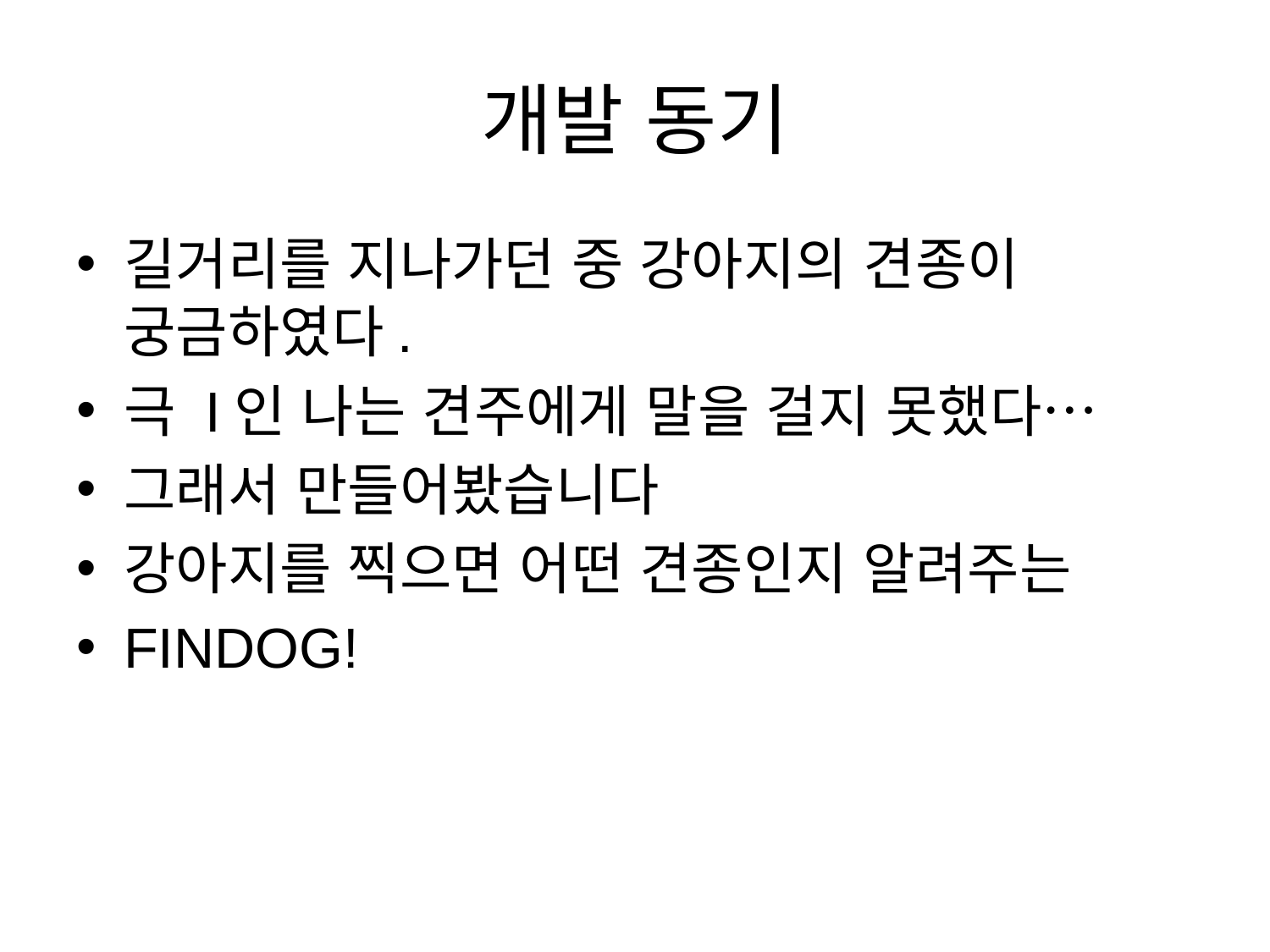

# 개발 동기
길거리를 지나가던 중 강아지의 견종이 궁금하였다.
극 I인 나는 견주에게 말을 걸지 못했다…
그래서 만들어봤습니다
강아지를 찍으면 어떤 견종인지 알려주는
FINDOG!